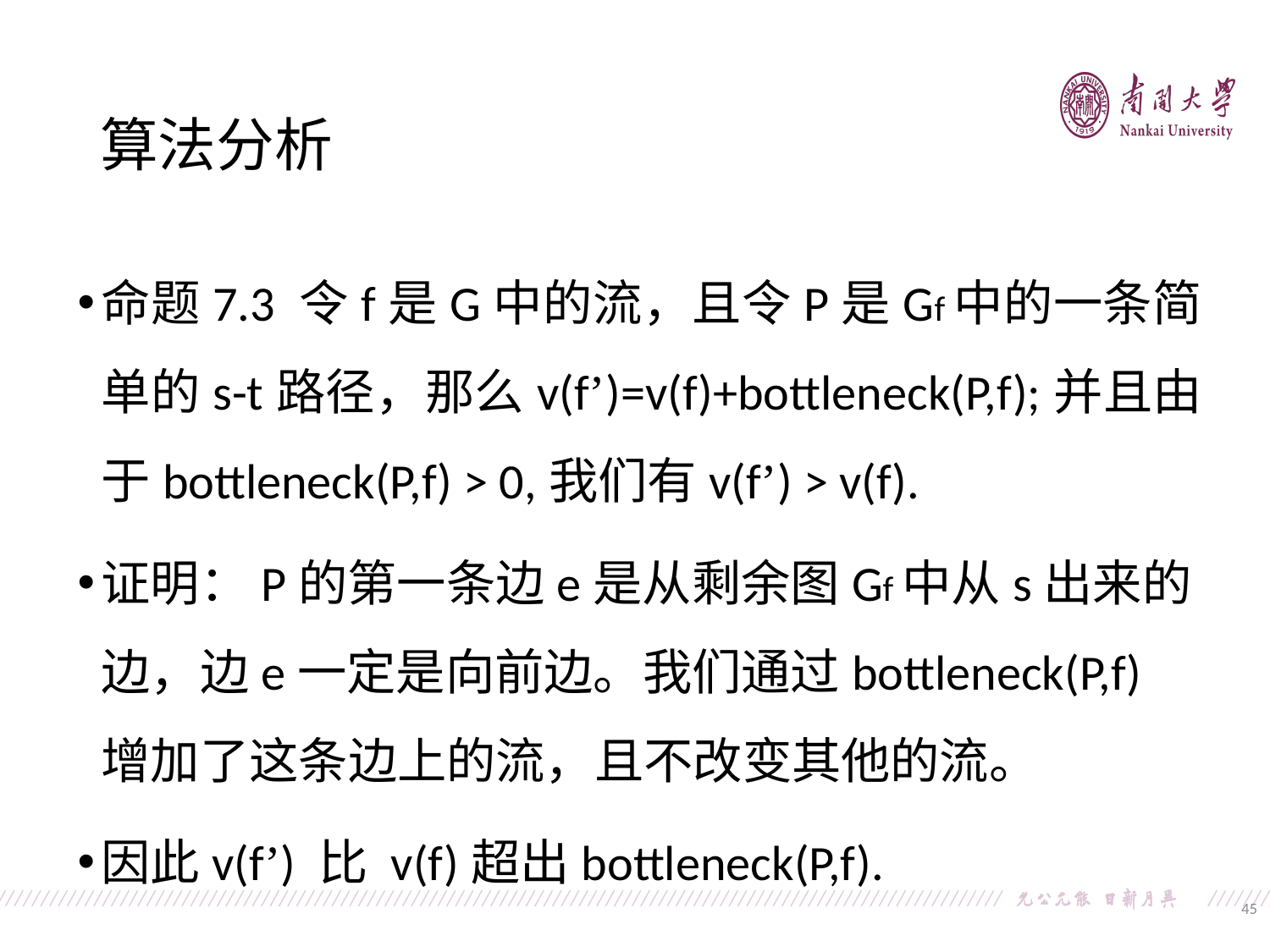

算法分析
命题7.3 令f是G中的流，且令P是Gf中的一条简单的s-t路径，那么v(f’)=v(f)+bottleneck(P,f);并且由于bottleneck(P,f) > 0,我们有v(f’) > v(f).
证明：P的第一条边e是从剩余图Gf中从s出来的边，边e一定是向前边。我们通过bottleneck(P,f) 增加了这条边上的流，且不改变其他的流。
因此v(f’) 比 v(f)超出bottleneck(P,f).
45